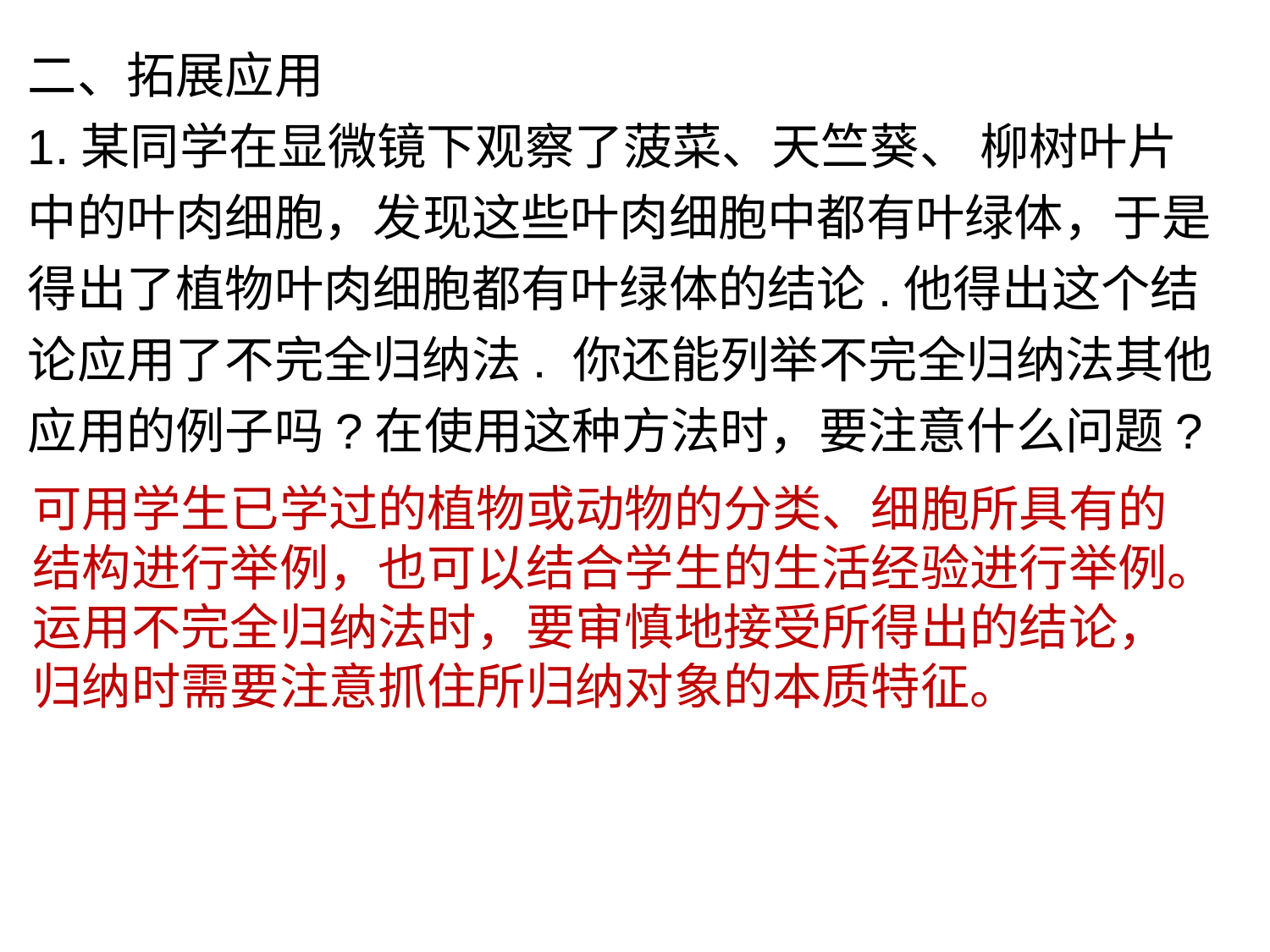

二、拓展应用
1.某同学在显微镜下观察了菠菜、天竺葵、 柳树叶片中的叶肉细胞，发现这些叶肉细胞中都有叶绿体，于是得出了植物叶肉细胞都有叶绿体的结论.他得出这个结论应用了不完全归纳法. 你还能列举不完全归纳法其他应用的例子吗?在使用这种方法时，要注意什么问题?
可用学生已学过的植物或动物的分类、细胞所具有的结构进行举例，也可以结合学生的生活经验进行举例。运用不完全归纳法时，要审慎地接受所得出的结论，归纳时需要注意抓住所归纳对象的本质特征。